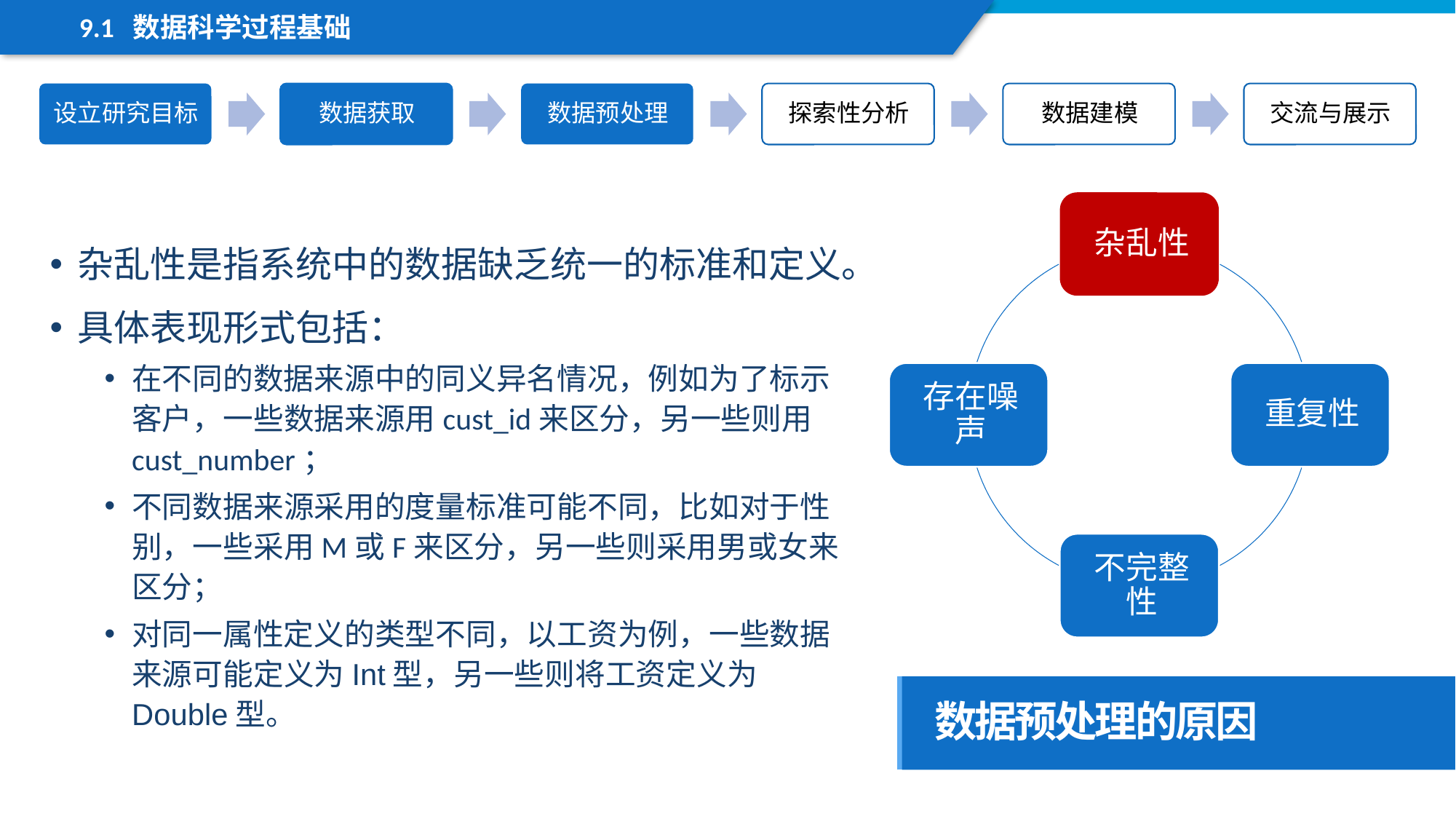

9.1  数据科学过程基础
设立研究目标

数据获取

数据预处理

探索性分析

数据建模

交流与展示
杂乱性
重复性
不完整性
存在噪声
杂乱性是指系统中的数据缺乏统一的标准和定义。
具体表现形式包括：
在不同的数据来源中的同义异名情况，例如为了标示客户，一些数据来源用cust_id来区分，另一些则用cust_number；
不同数据来源采用的度量标准可能不同，比如对于性别，一些采用M或F来区分，另一些则采用男或女来区分；
对同一属性定义的类型不同，以工资为例，一些数据来源可能定义为Int型，另一些则将工资定义为Double型。

数据预处理的原因